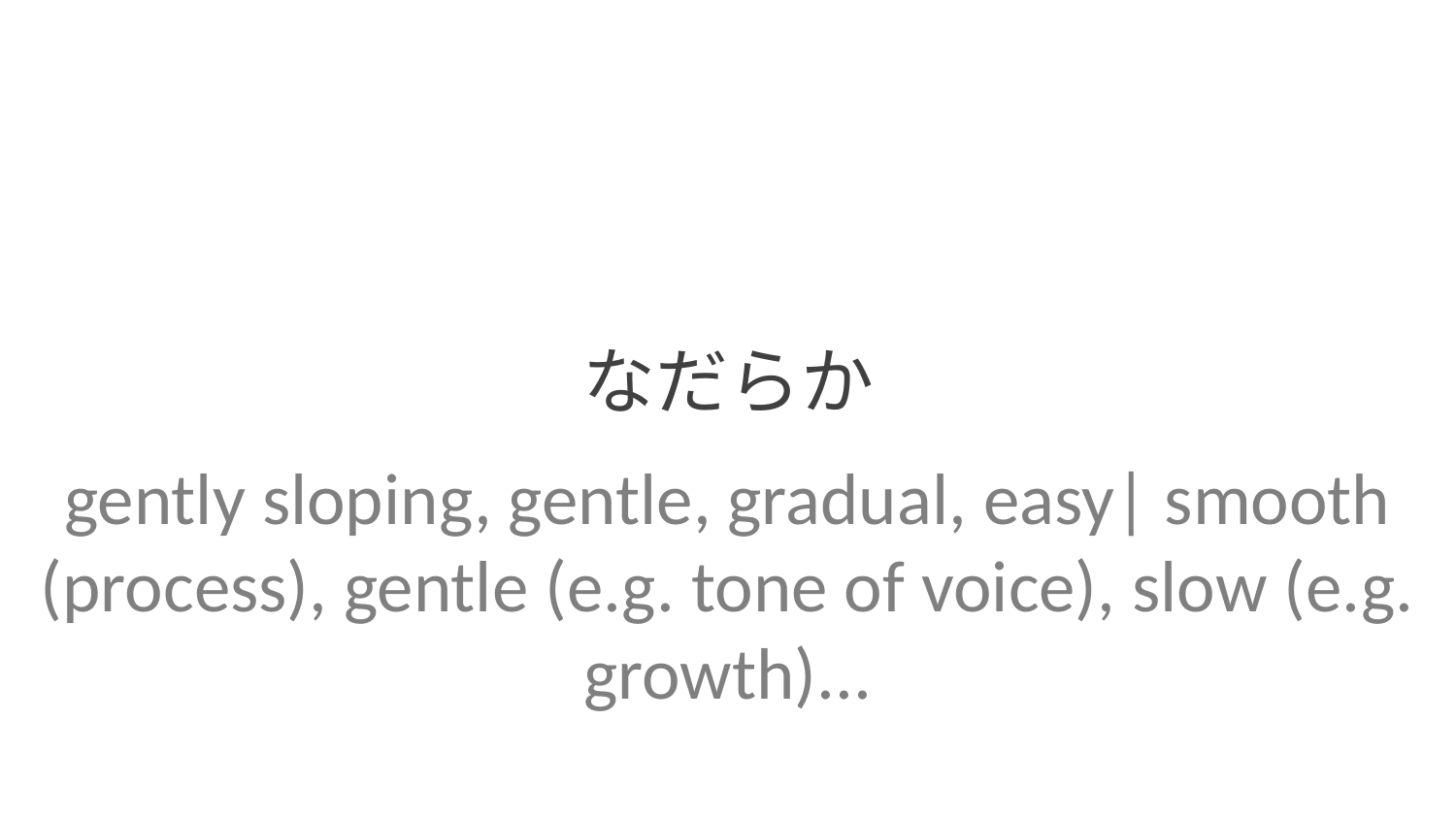

なだらか
gently sloping, gentle, gradual, easy| smooth (process), gentle (e.g. tone of voice), slow (e.g. growth)...